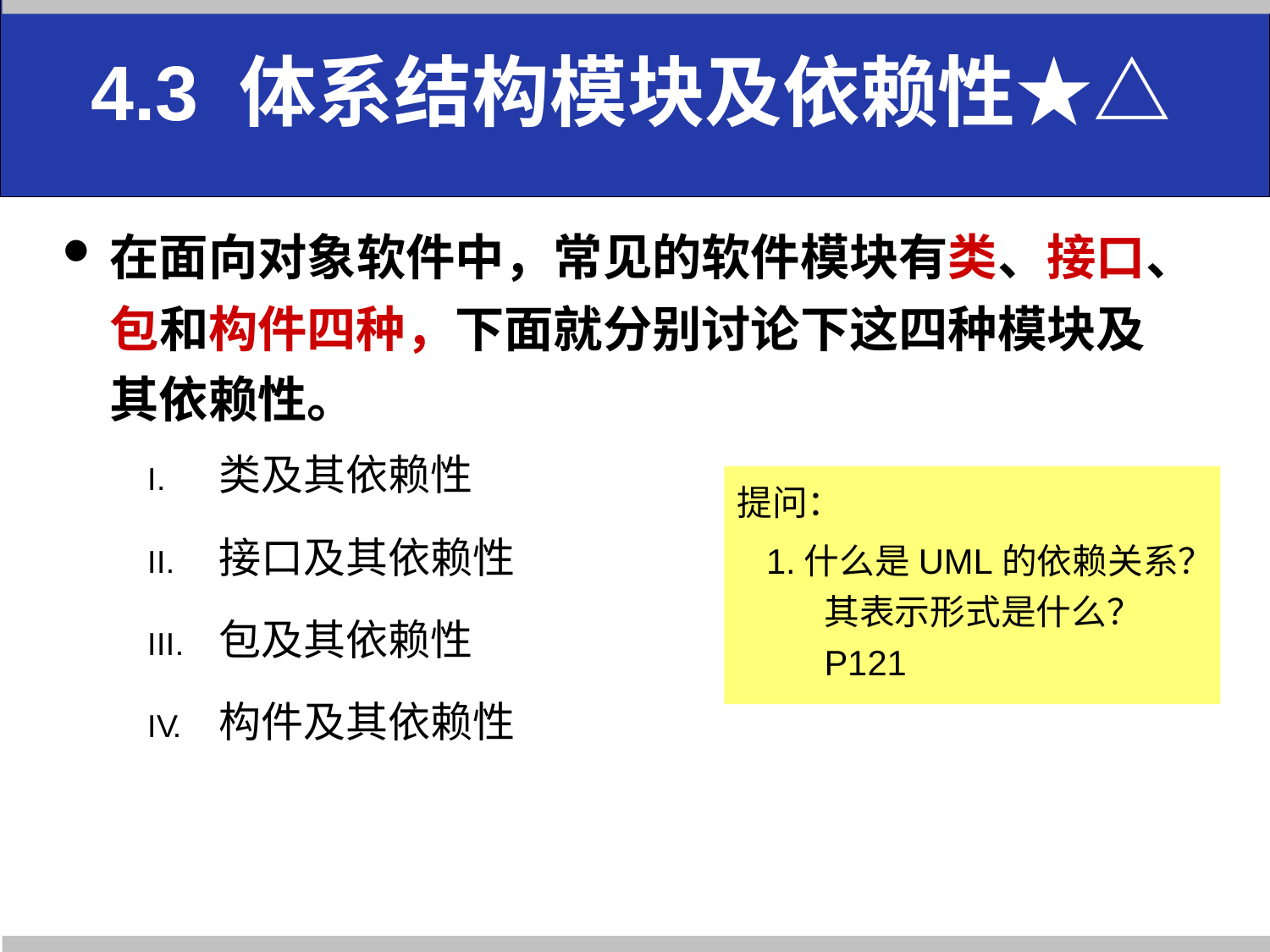

4.3 体系结构模块及依赖性★△
在面向对象软件中，常见的软件模块有类、接口、包和构件四种，下面就分别讨论下这四种模块及其依赖性。
类及其依赖性
接口及其依赖性
包及其依赖性
构件及其依赖性
提问：
   1.什么是UML的依赖关系？其表示形式是什么？ P121

541